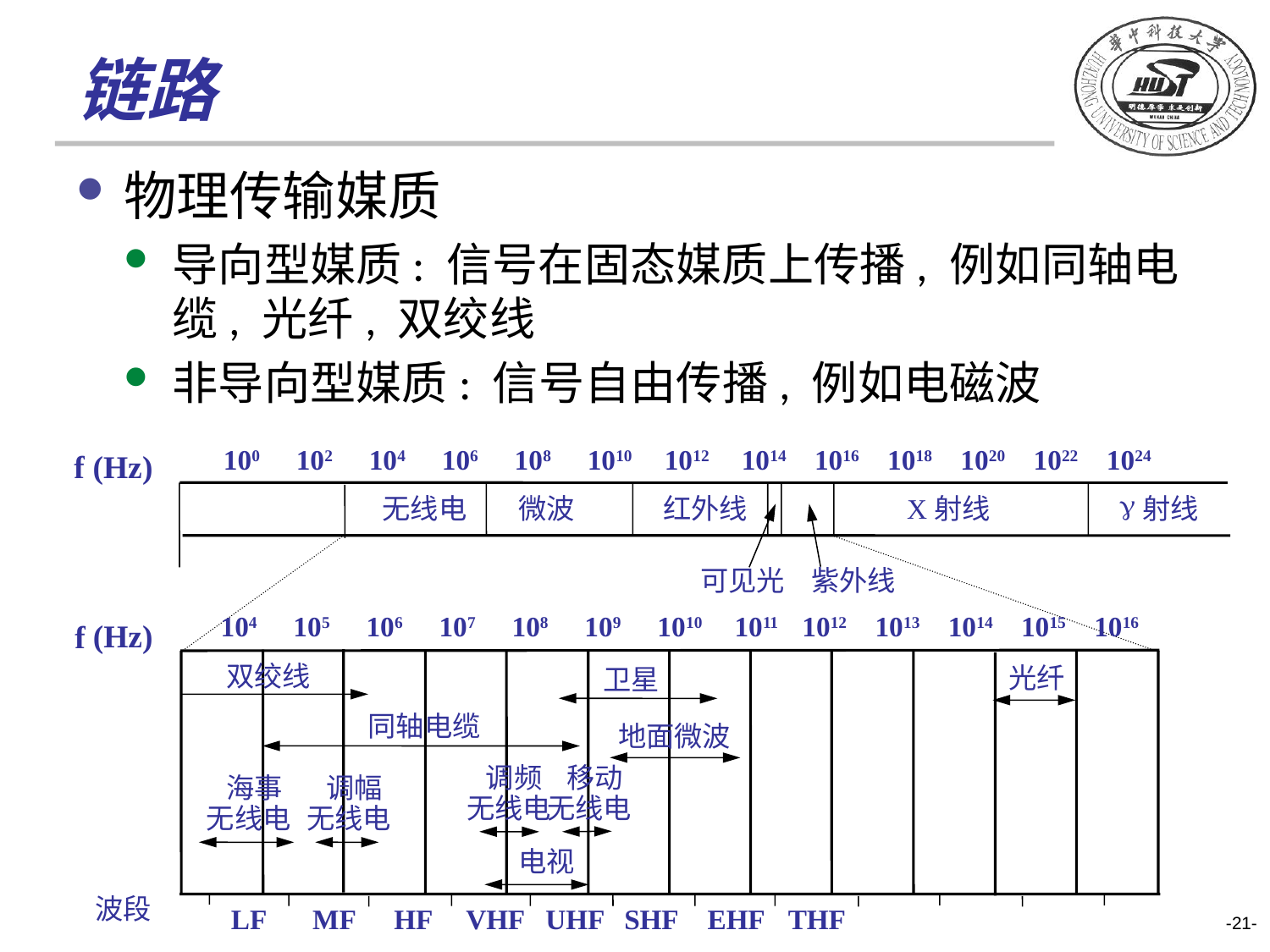

# 链路
物理传输媒质
导向型媒质: 信号在固态媒质上传播, 例如同轴电缆, 光纤, 双绞线
非导向型媒质: 信号自由传播, 例如电磁波

100         102         104         106         108         1010        1012        1014       1016       1018       1020       1022       1024
f
(Hz)
γ

无线电
微波
红外线
X射线
射线

可见光
紫外线
104         105         106         107         108         109         1010        1011      1012       1013       1014       1015       1016
 (Hz)
f

双绞线

光纤
卫星

同轴电缆
地面微波

  调频
无线电
  移动
无线电
  海事
无线电
  调幅
无线电

电视

波段

LF

MF
HF

VHF

UHF
SHF

EHF

THF

-21-